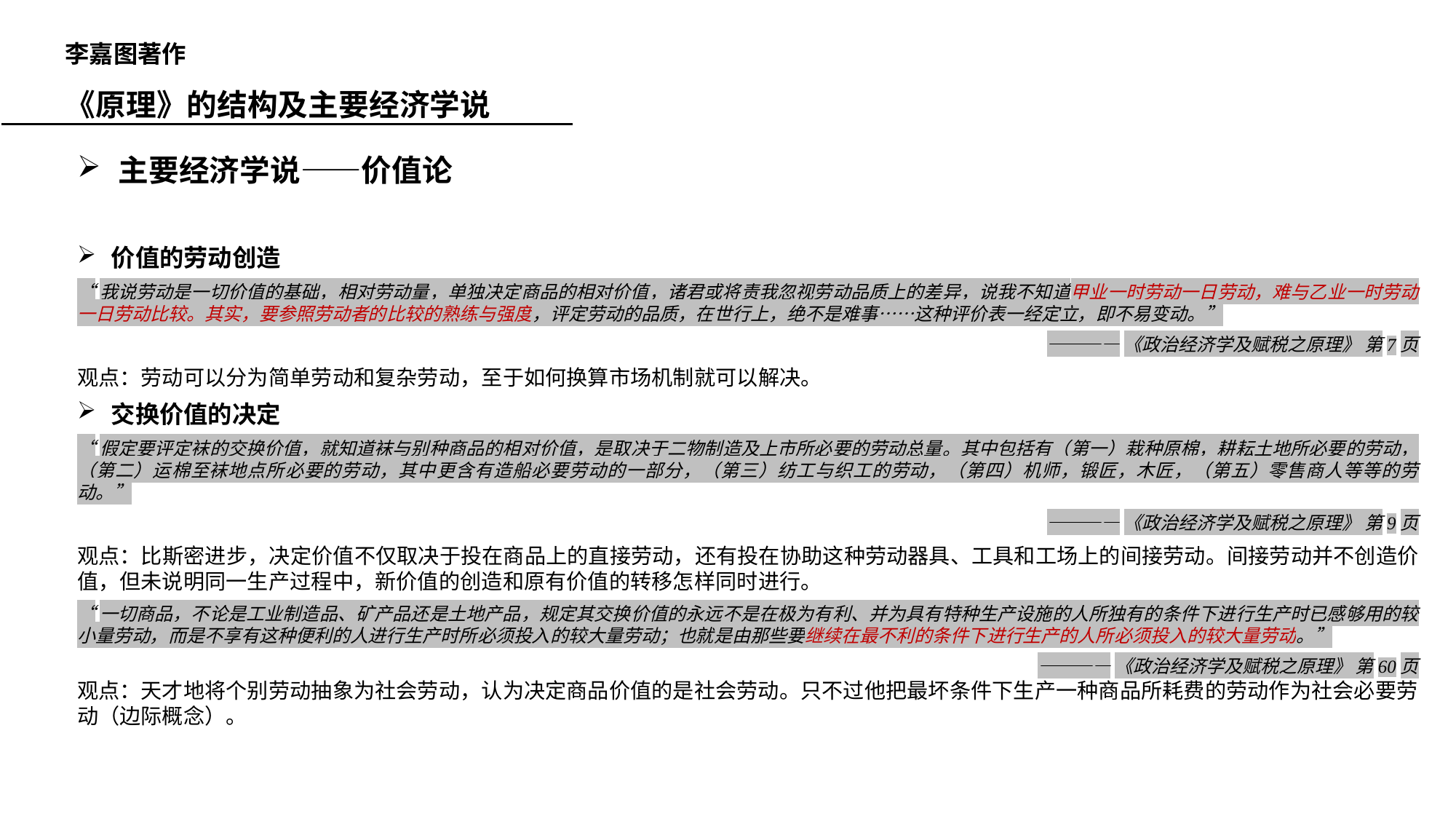

李嘉图著作
《原理》的结构及主要经济学说
主要经济学说——价值论
价值的劳动创造
“我说劳动是一切价值的基础，相对劳动量，单独决定商品的相对价值，诸君或将责我忽视劳动品质上的差异，说我不知道甲业一时劳动一日劳动，难与乙业一时劳动一日劳动比较。其实，要参照劳动者的比较的熟练与强度，评定劳动的品质，在世行上，绝不是难事……这种评价表一经定立，即不易变动。”
————《政治经济学及赋税之原理》 第7页
观点：劳动可以分为简单劳动和复杂劳动，至于如何换算市场机制就可以解决。
交换价值的决定
“假定要评定袜的交换价值，就知道袜与别种商品的相对价值，是取决于二物制造及上市所必要的劳动总量。其中包括有（第一）栽种原棉，耕耘土地所必要的劳动，（第二）运棉至袜地点所必要的劳动，其中更含有造船必要劳动的一部分，（第三）纺工与织工的劳动，（第四）机师，锻匠，木匠，（第五）零售商人等等的劳动。”
————《政治经济学及赋税之原理》 第9页
观点：比斯密进步，决定价值不仅取决于投在商品上的直接劳动，还有投在协助这种劳动器具、工具和工场上的间接劳动。间接劳动并不创造价值，但未说明同一生产过程中，新价值的创造和原有价值的转移怎样同时进行。
“一切商品，不论是工业制造品、矿产品还是土地产品，规定其交换价值的永远不是在极为有利、并为具有特种生产设施的人所独有的条件下进行生产时已感够用的较小量劳动，而是不享有这种便利的人进行生产时所必须投入的较大量劳动；也就是由那些要继续在最不利的条件下进行生产的人所必须投入的较大量劳动。”
————《政治经济学及赋税之原理》 第60页
观点：天才地将个别劳动抽象为社会劳动，认为决定商品价值的是社会劳动。只不过他把最坏条件下生产一种商品所耗费的劳动作为社会必要劳动（边际概念）。